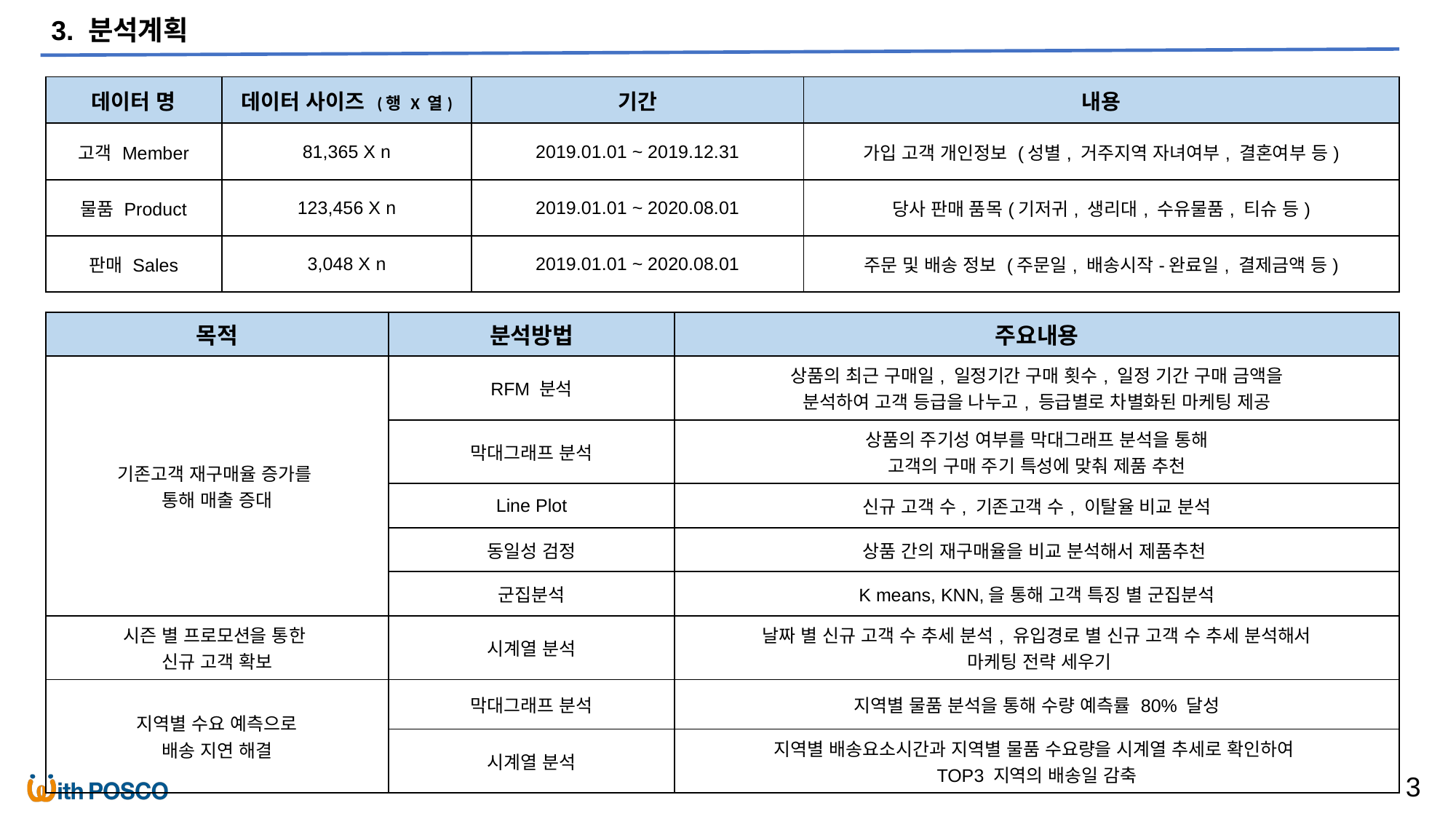

3. 분석계획

| 데이터 명 | 데이터 사이즈 (행 X 열) | 기간 | 내용 |
| --- | --- | --- | --- |
| 고객 Member | 81,365 X n | 2019.01.01 ~ 2019.12.31 | 가입 고객 개인정보 (성별, 거주지역 자녀여부, 결혼여부 등) |
| 물품 Product | 123,456 X n | 2019.01.01 ~ 2020.08.01 | 당사 판매 품목(기저귀, 생리대, 수유물품, 티슈 등) |
| 판매 Sales | 3,048 X n | 2019.01.01 ~ 2020.08.01 | 주문 및 배송 정보 (주문일, 배송시작-완료일, 결제금액 등) |

| 목적 | 분석방법 | 주요내용 |
| --- | --- | --- |
| 기존고객 재구매율 증가를 통해 매출 증대 | RFM 분석 | 상품의 최근 구매일, 일정기간 구매 횟수, 일정 기간 구매 금액을 분석하여 고객 등급을 나누고, 등급별로 차별화된 마케팅 제공 |
|  | 막대그래프 분석 | 상품의 주기성 여부를 막대그래프 분석을 통해 고객의 구매 주기 특성에 맞춰 제품 추천 |
|  | Line Plot | 신규 고객 수, 기존고객 수, 이탈율 비교 분석 |
|  | 동일성 검정 | 상품 간의 재구매율을 비교 분석해서 제품추천 |
|  | 군집분석 | K means, KNN,을 통해 고객 특징 별 군집분석 |
| 시즌 별 프로모션을 통한 신규 고객 확보 | 시계열 분석 | 날짜 별 신규 고객 수 추세 분석, 유입경로 별 신규 고객 수 추세 분석해서 마케팅 전략 세우기 |
| 지역별 수요 예측으로 배송 지연 해결 | 막대그래프 분석 | 지역별 물품 분석을 통해 수량 예측률 80% 달성 |
|  | 시계열 분석 | 지역별 배송요소시간과 지역별 물품 수요량을 시계열 추세로 확인하여 TOP3 지역의 배송일 감축 |
3